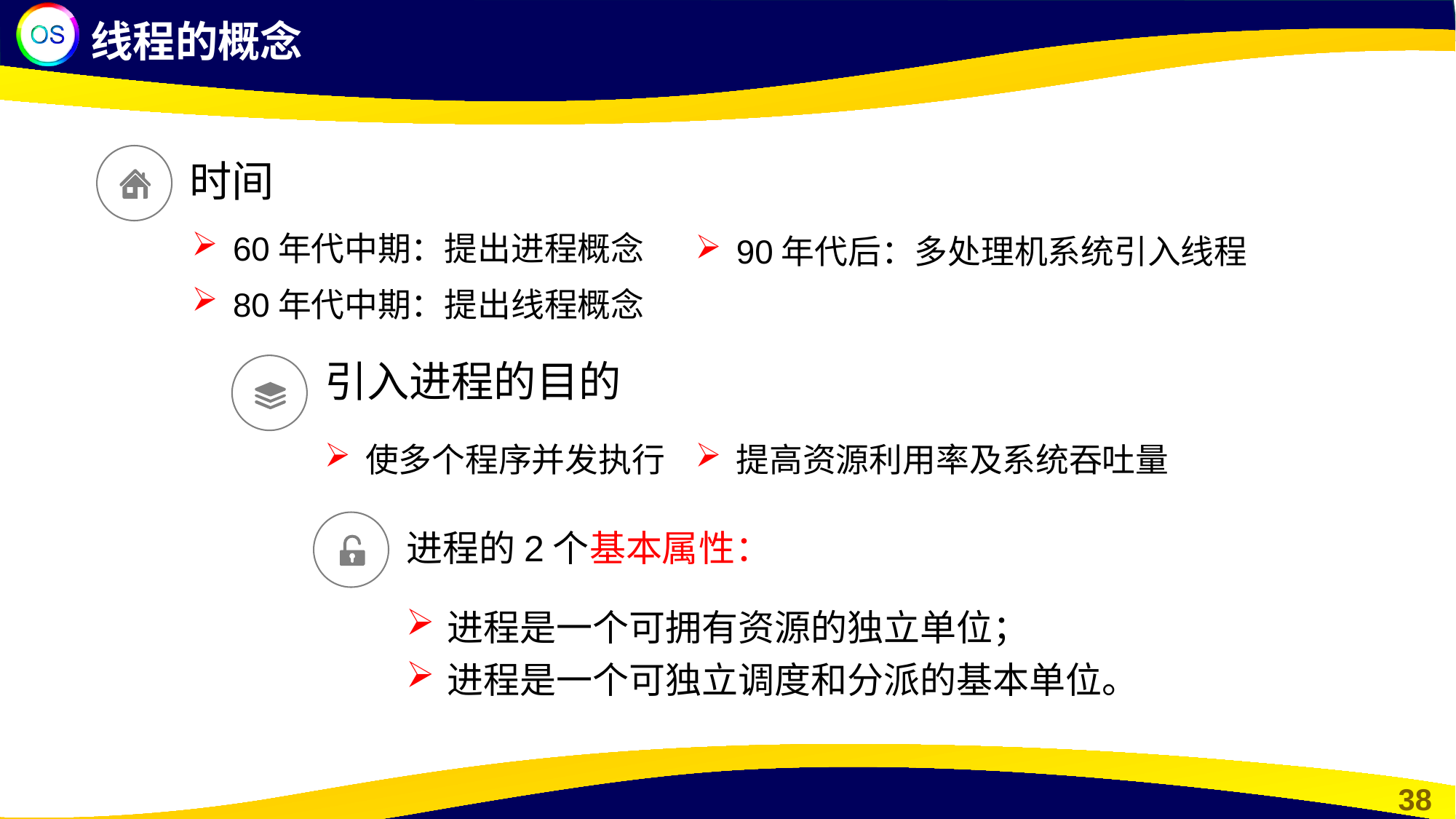

线程的概念

时间

60年代中期：提出进程概念
90年代后：多处理机系统引入线程
80年代中期：提出线程概念

引入进程的目的

提高资源利用率及系统吞吐量
使多个程序并发执行

进程的2个基本属性：

进程是一个可拥有资源的独立单位；
进程是一个可独立调度和分派的基本单位。